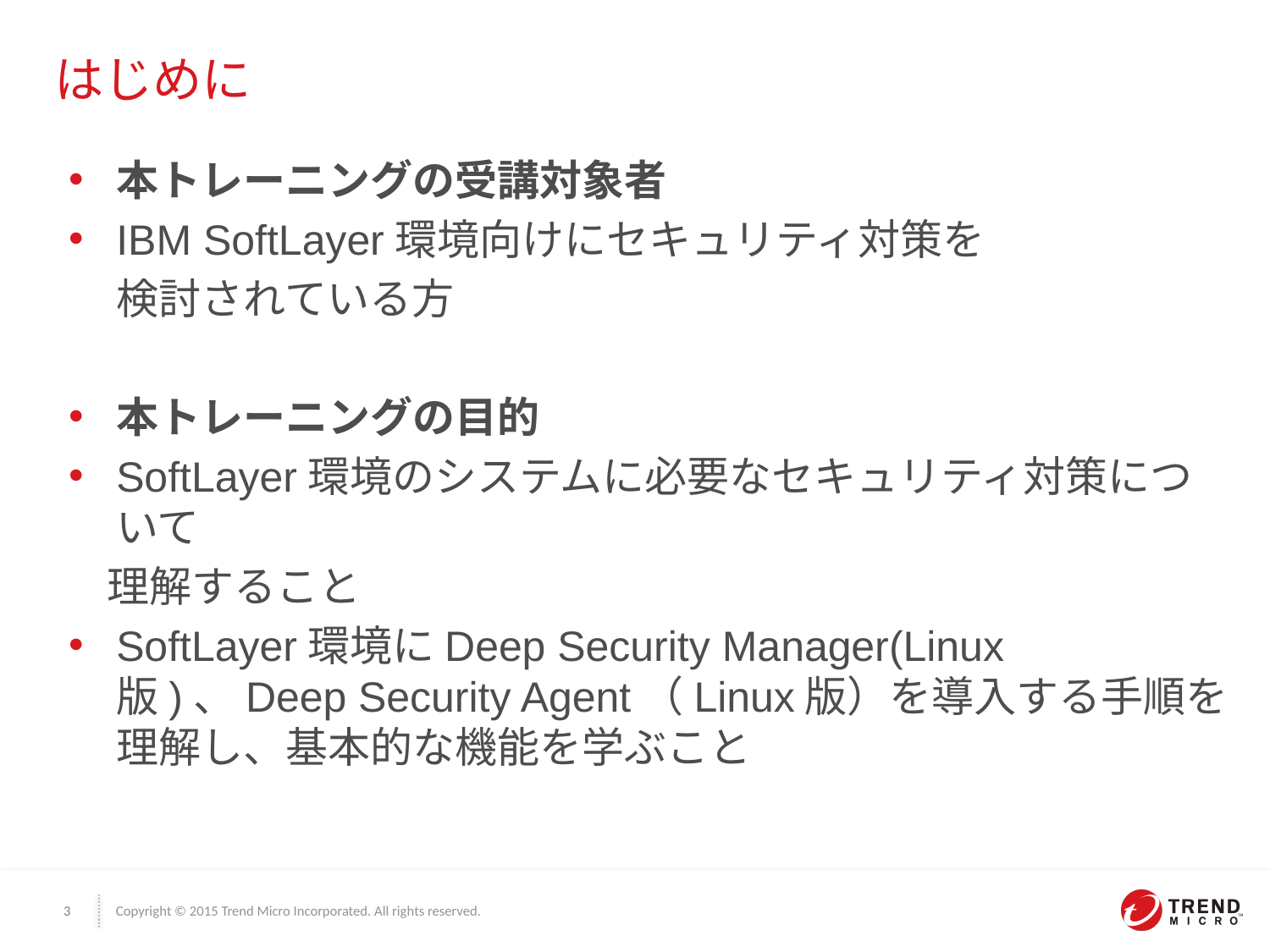

はじめに
本トレーニングの受講対象者
IBM SoftLayer環境向けにセキュリティ対策を
    検討されている方

本トレーニングの目的
SoftLayer環境のシステムに必要なセキュリティ対策について
   理解すること
SoftLayer環境にDeep Security Manager(Linux版)、Deep Security Agent（Linux版）を導入する手順を理解し、基本的な機能を学ぶこと